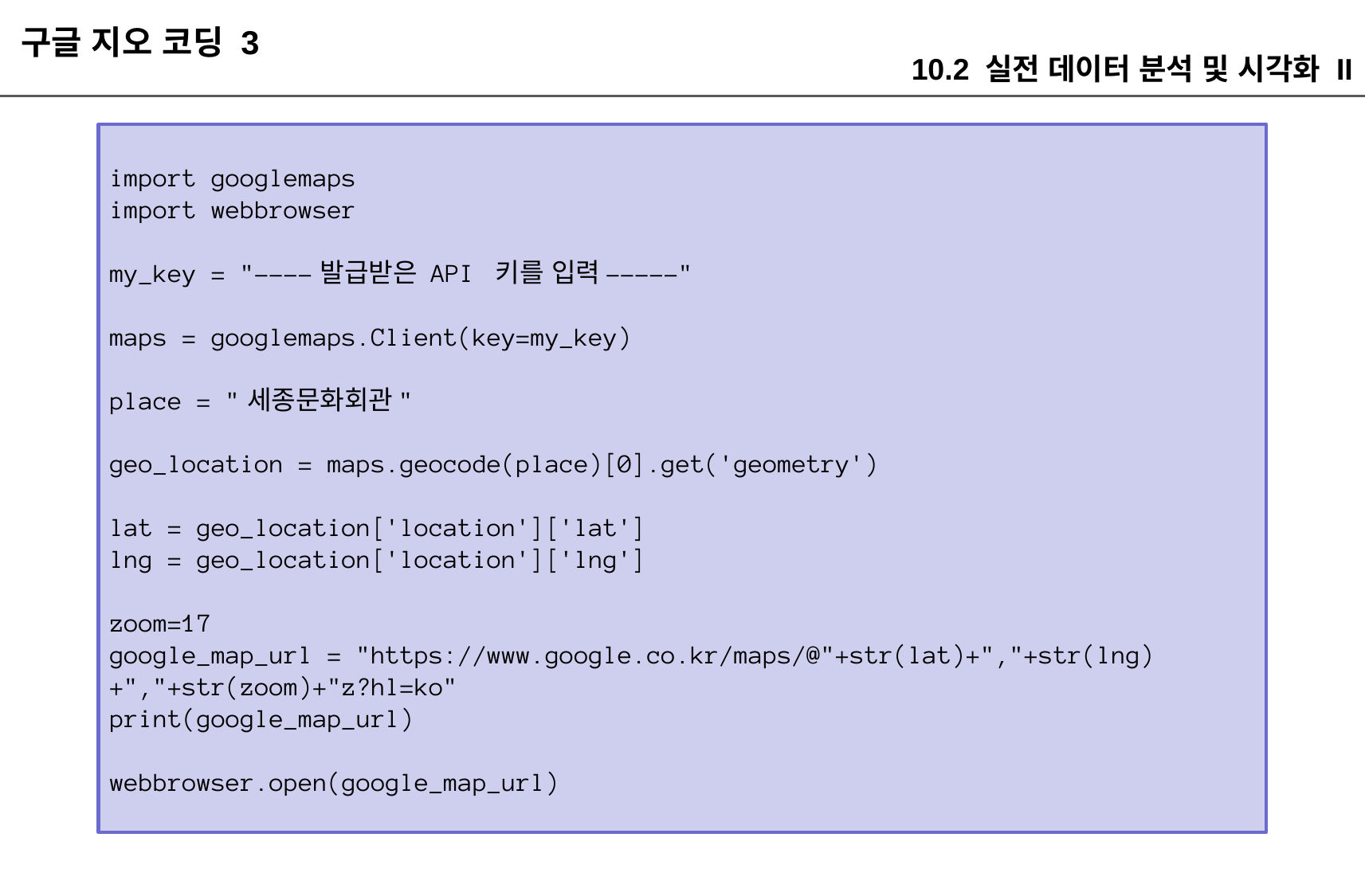

구글 지오 코딩 3
10.2 실전 데이터 분석 및 시각화 II
import googlemaps
import webbrowser

my_key = "----발급받은 API 키를 입력-----"

maps = googlemaps.Client(key=my_key)

place = "세종문화회관"

geo_location = maps.geocode(place)[0].get('geometry')

lat = geo_location['location']['lat']
lng = geo_location['location']['lng']

zoom=17
google_map_url = "https://www.google.co.kr/maps/@"+str(lat)+","+str(lng)+","+str(zoom)+"z?hl=ko"
print(google_map_url)

webbrowser.open(google_map_url)